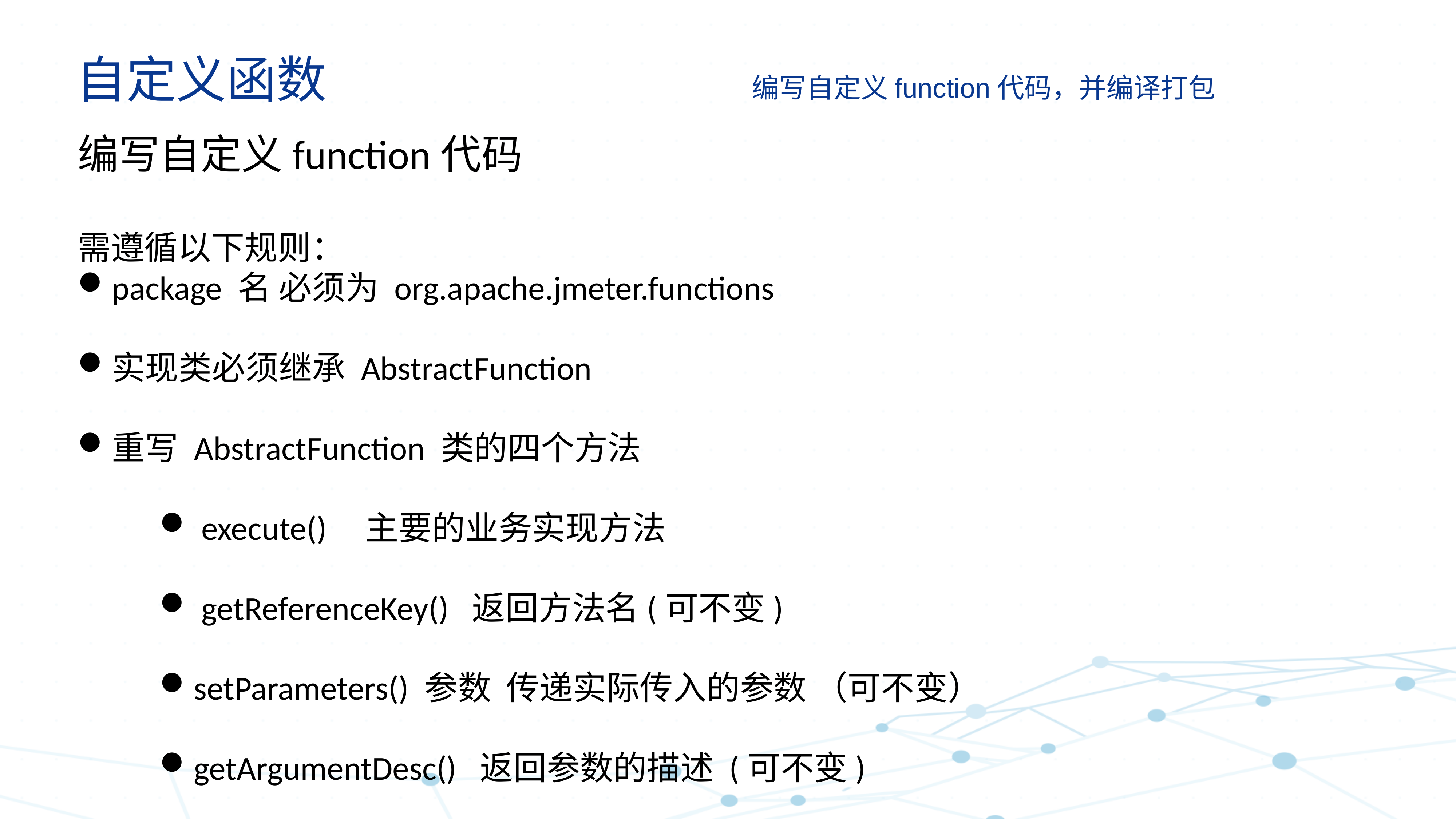

自定义函数                                      编写自定义function代码，并编译打包
编写自定义function代码

需遵循以下规则：
package 名 必须为 org.apache.jmeter.functions

实现类必须继承 AbstractFunction

重写 AbstractFunction 类的四个方法

 execute()    主要的业务实现方法

 getReferenceKey()  返回方法名(可不变)

setParameters() 参数  传递实际传入的参数 （可不变）

getArgumentDesc()  返回参数的描述 (可不变)